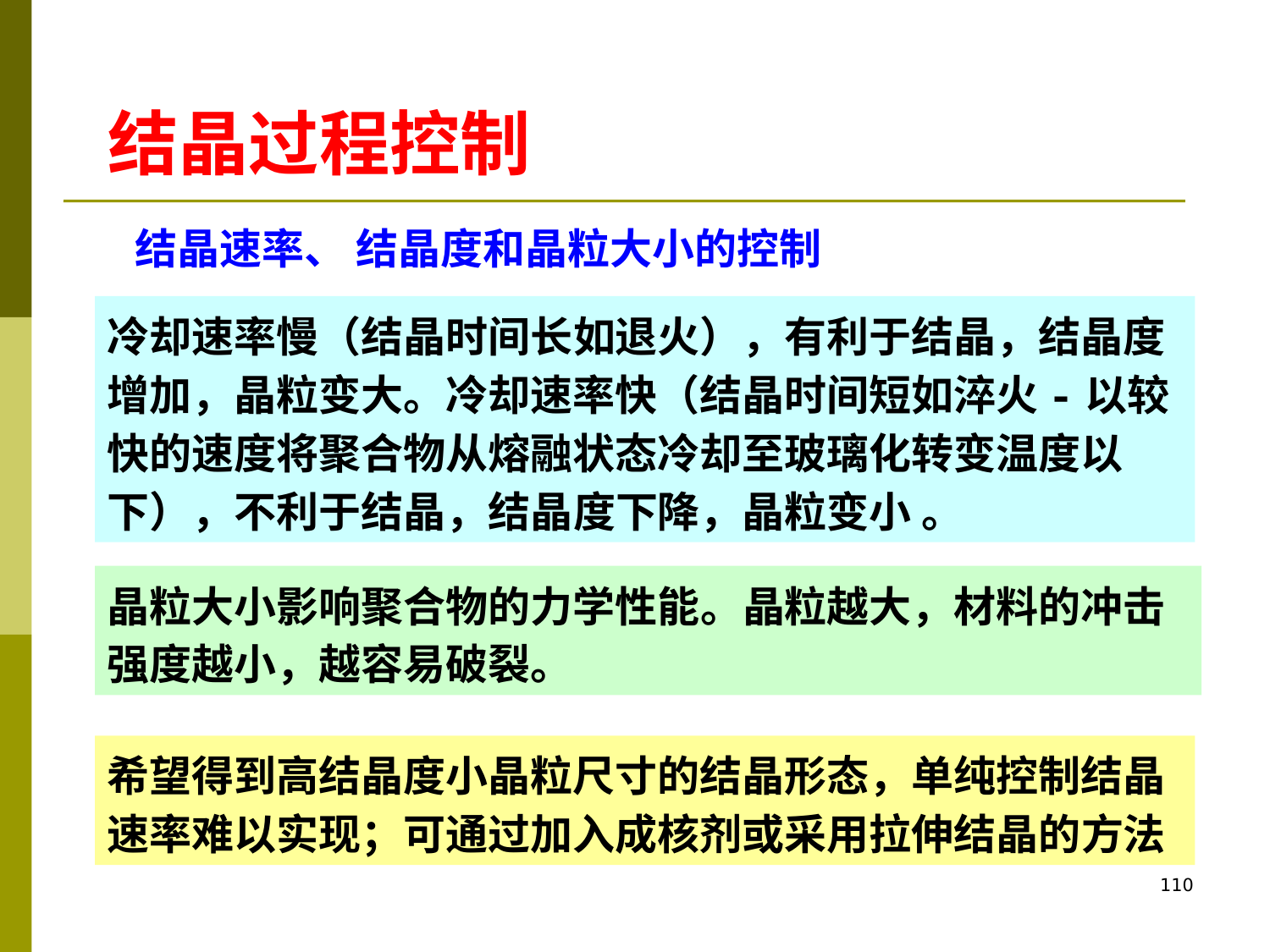

# 结晶过程控制

结晶速率、 结晶度和晶粒大小的控制
冷却速率慢（结晶时间长如退火），有利于结晶，结晶度增加，晶粒变大。冷却速率快（结晶时间短如淬火-以较快的速度将聚合物从熔融状态冷却至玻璃化转变温度以下），不利于结晶，结晶度下降，晶粒变小 。

晶粒大小影响聚合物的力学性能。晶粒越大，材料的冲击强度越小，越容易破裂。
希望得到高结晶度小晶粒尺寸的结晶形态，单纯控制结晶速率难以实现；可通过加入成核剂或采用拉伸结晶的方法
110